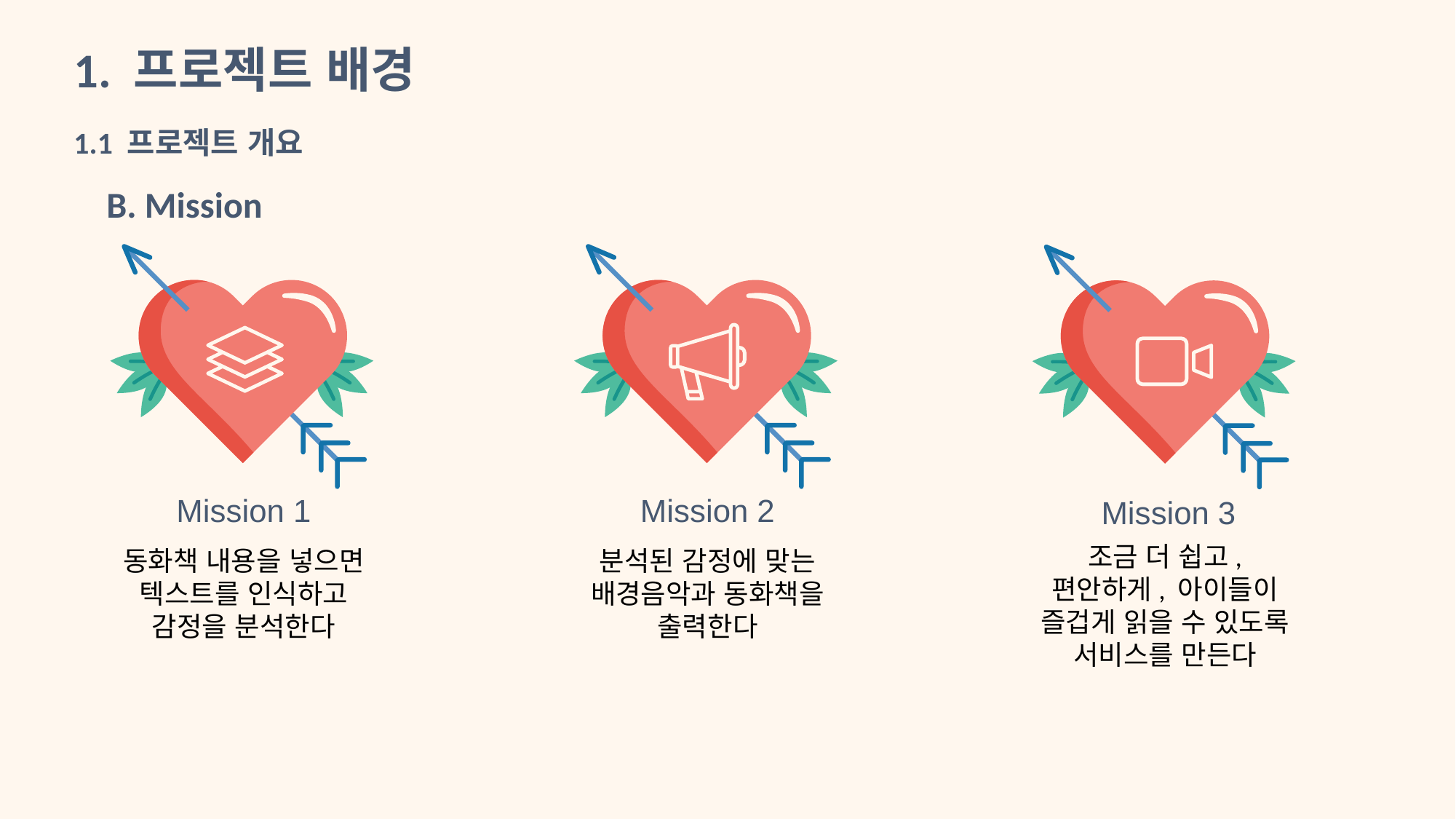

1. 프로젝트 배경
1.1 프로젝트 개요
    B. Mission

Mission 1
Mission 2
Mission 3
조금 더 쉽고, 편안하게, 아이들이 즐겁게 읽을 수 있도록 서비스를 만든다
동화책 내용을 넣으면 텍스트를 인식하고 감정을 분석한다

분석된 감정에 맞는 배경음악과 동화책을 출력한다